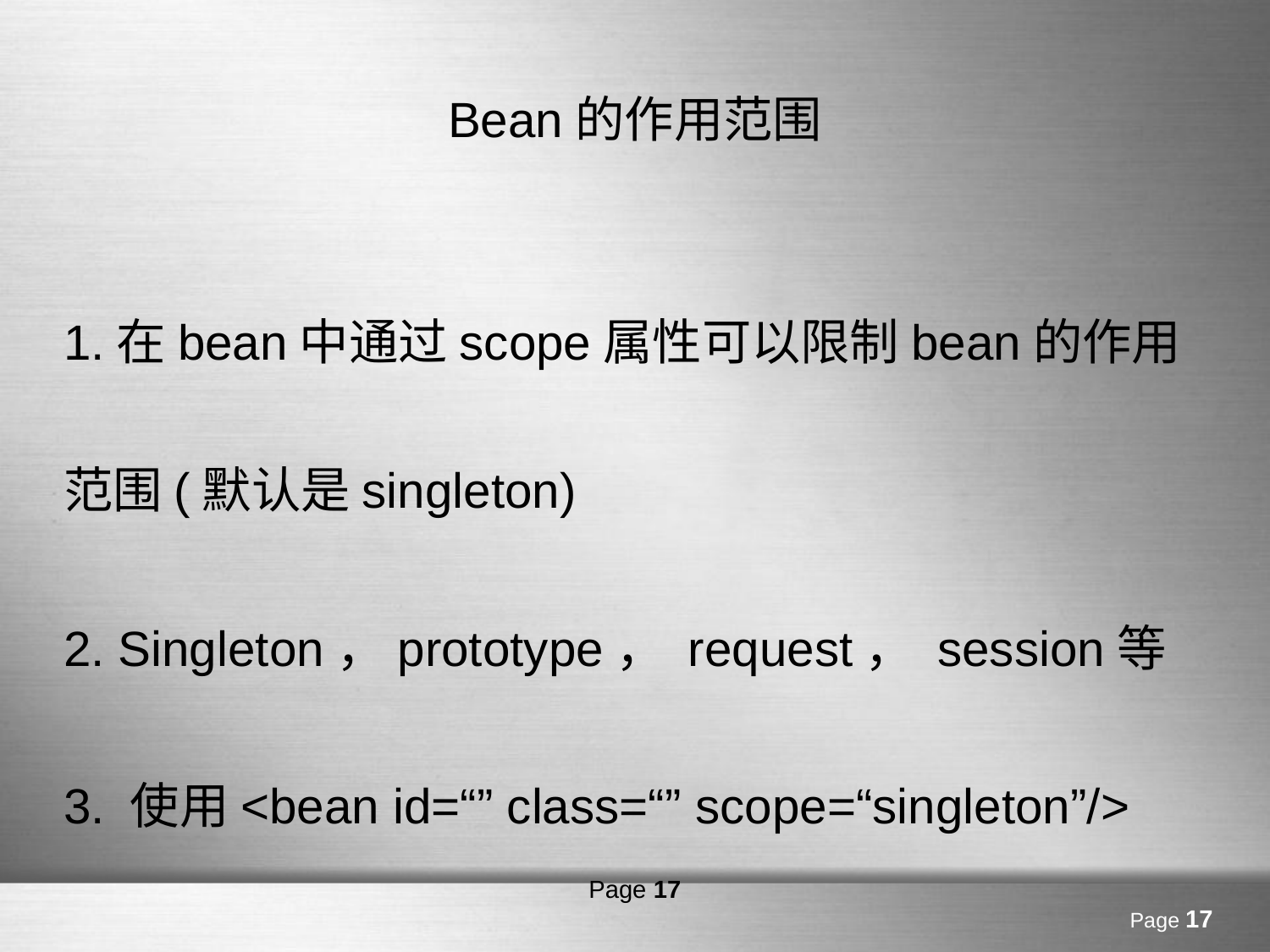

# Bean的作用范围
1.在bean中通过scope属性可以限制bean的作用范围(默认是singleton)
2. Singleton，prototype， request， session等
3. 使用<bean id=“” class=“” scope=“singleton”/>
Page 17